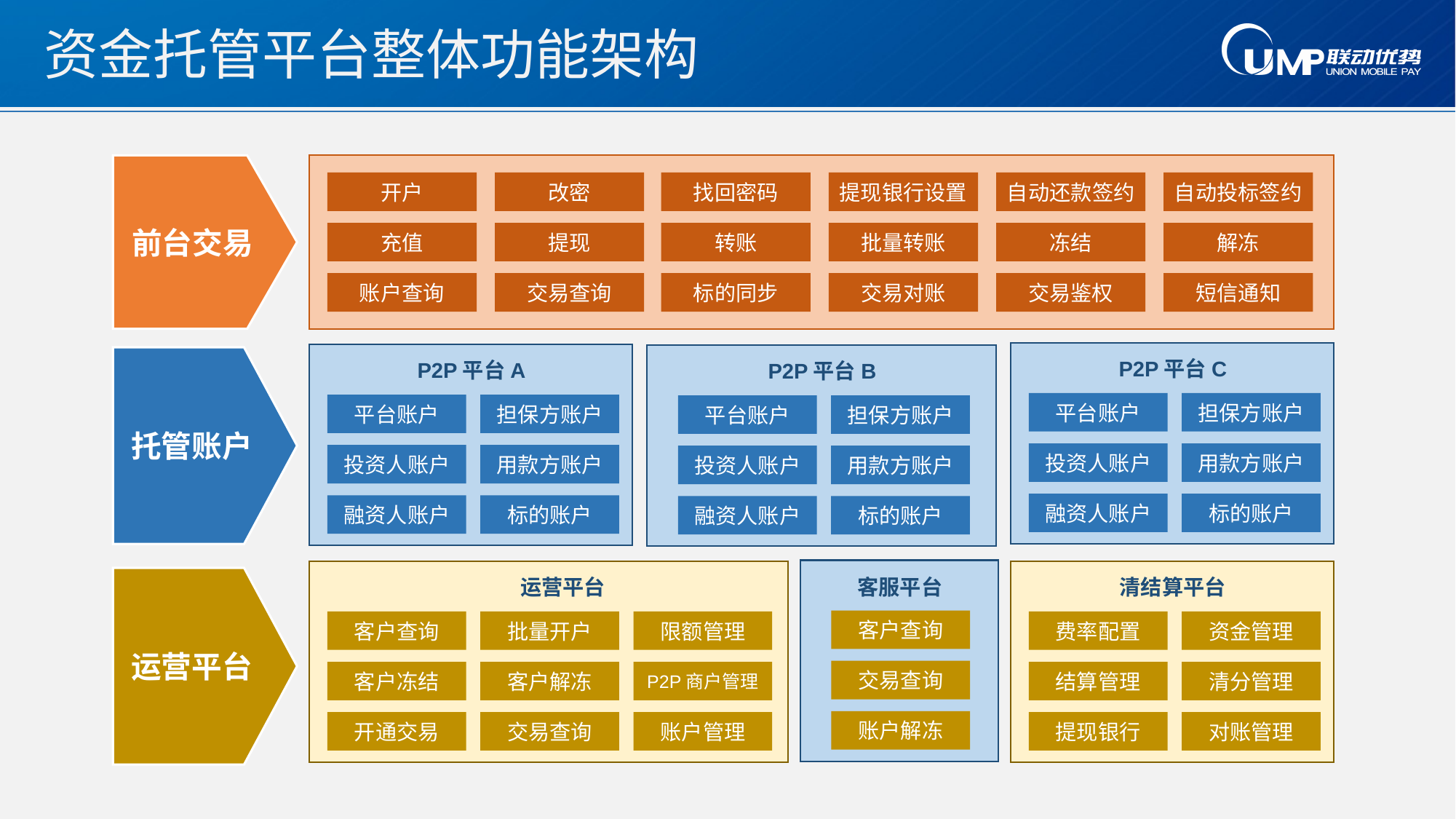

# 资金托管平台整体功能架构
前台交易

开户
改密
找回密码
提现银行设置
自动还款签约
自动投标签约
充值
提现
转账
批量转账
冻结
解冻
账户查询
交易查询
标的同步
交易对账
交易鉴权
短信通知

托管账户
P2P平台C
P2P平台A
P2P平台B
平台账户
担保方账户
平台账户
担保方账户
平台账户
担保方账户
投资人账户
用款方账户
投资人账户
用款方账户
投资人账户
用款方账户
融资人账户
标的账户
融资人账户
标的账户
融资人账户
标的账户

运营平台
运营平台
清结算平台
客服平台
客户查询
客户查询
批量开户
限额管理
费率配置
资金管理
交易查询
客户冻结
客户解冻
P2P商户管理
结算管理
清分管理
账户解冻
开通交易
交易查询
账户管理
提现银行
对账管理